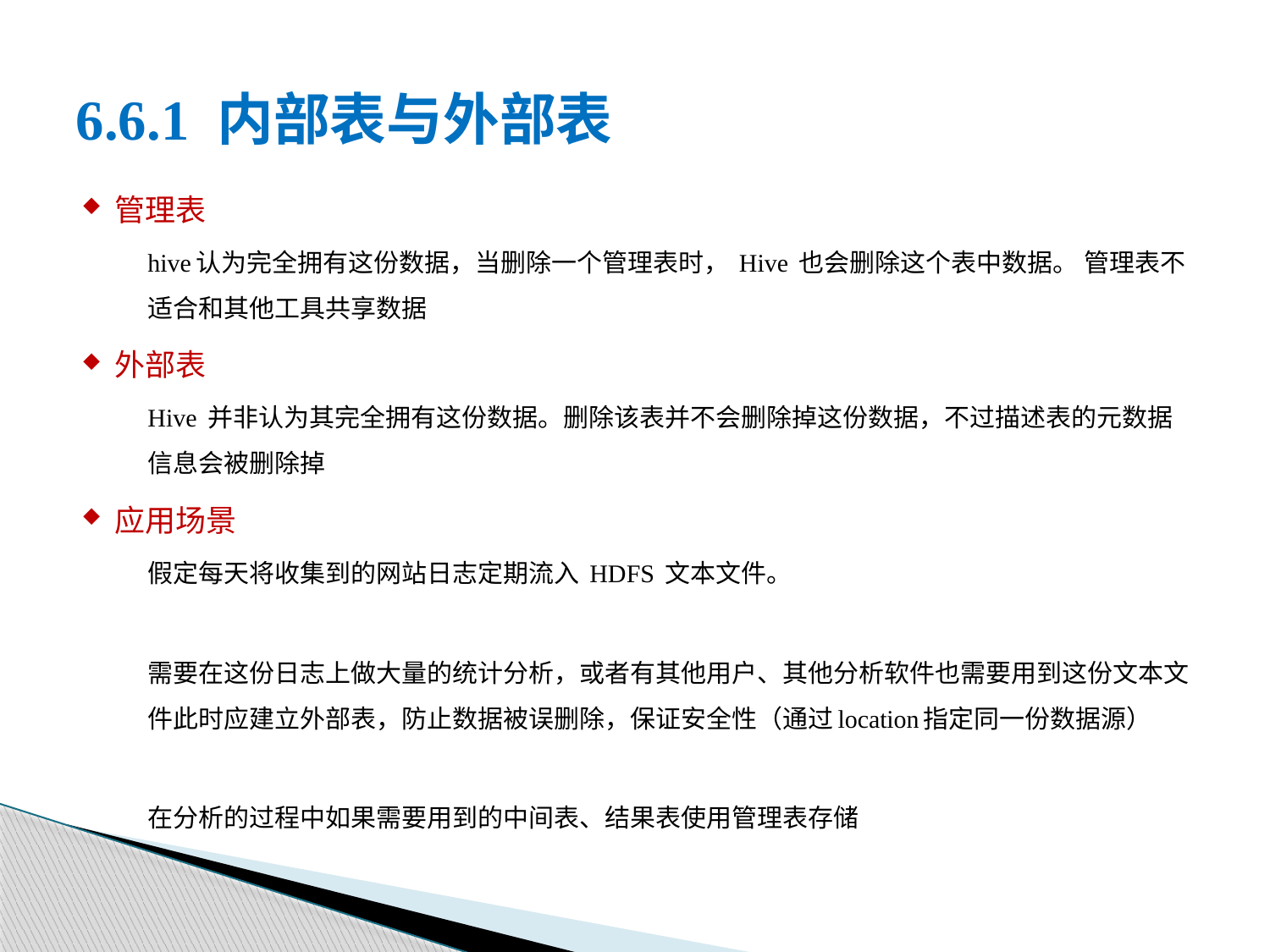

# 6.6.1 内部表与外部表
管理表
hive认为完全拥有这份数据，当删除一个管理表时， Hive 也会删除这个表中数据。 管理表不适合和其他工具共享数据
外部表
Hive 并非认为其完全拥有这份数据。删除该表并不会删除掉这份数据，不过描述表的元数据信息会被删除掉
应用场景
假定每天将收集到的网站日志定期流入 HDFS 文本文件。

需要在这份日志上做大量的统计分析，或者有其他用户、其他分析软件也需要用到这份文本文件此时应建立外部表，防止数据被误删除，保证安全性（通过location指定同一份数据源）

在分析的过程中如果需要用到的中间表、结果表使用管理表存储